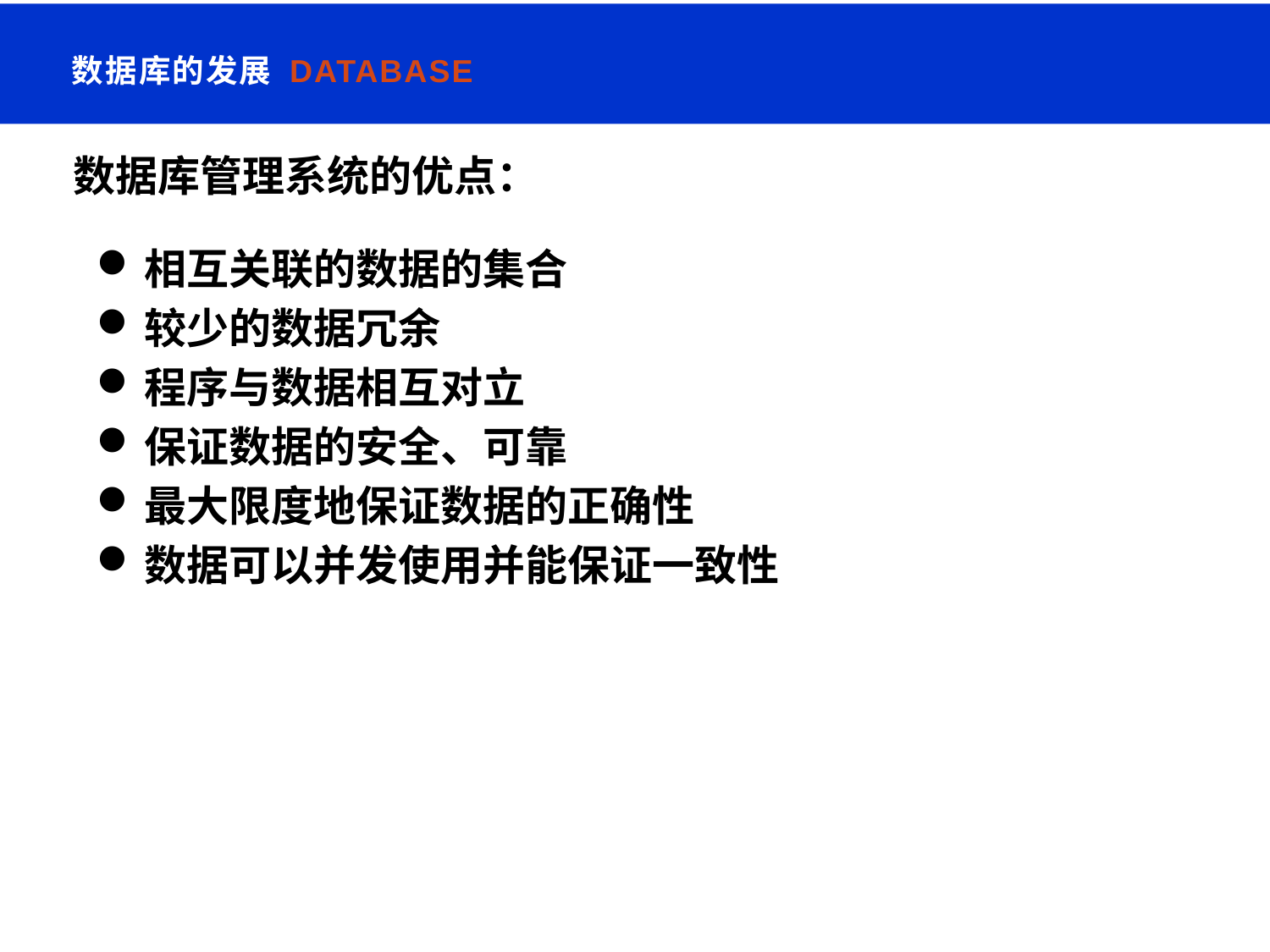

数据库的发展 Database
# 数据库管理系统的优点：
相互关联的数据的集合
较少的数据冗余
程序与数据相互对立
保证数据的安全、可靠
最大限度地保证数据的正确性
数据可以并发使用并能保证一致性